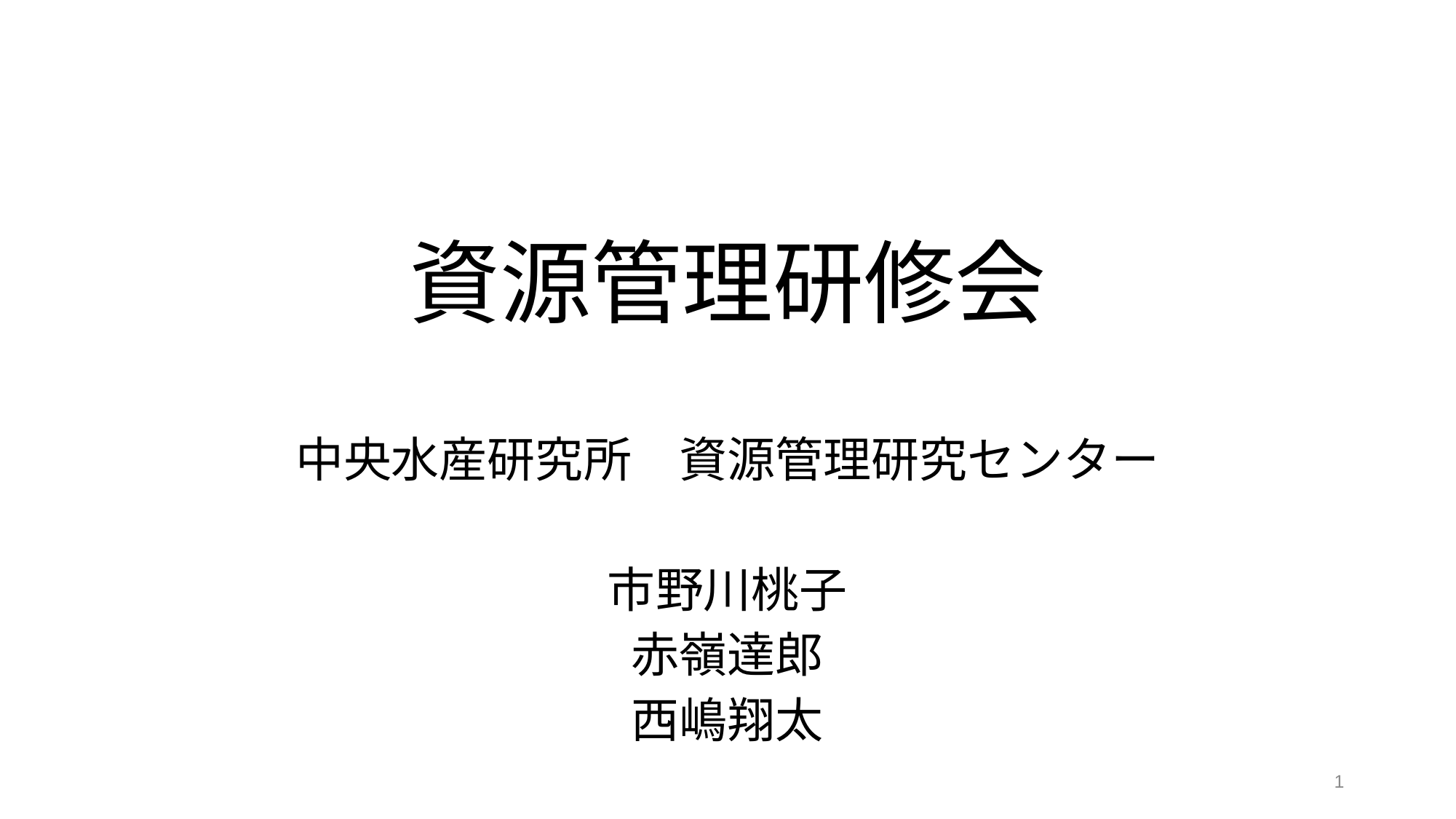

# 資源管理研修会
中央水産研究所　資源管理研究センター

市野川桃子
赤嶺達郎
西嶋翔太

1